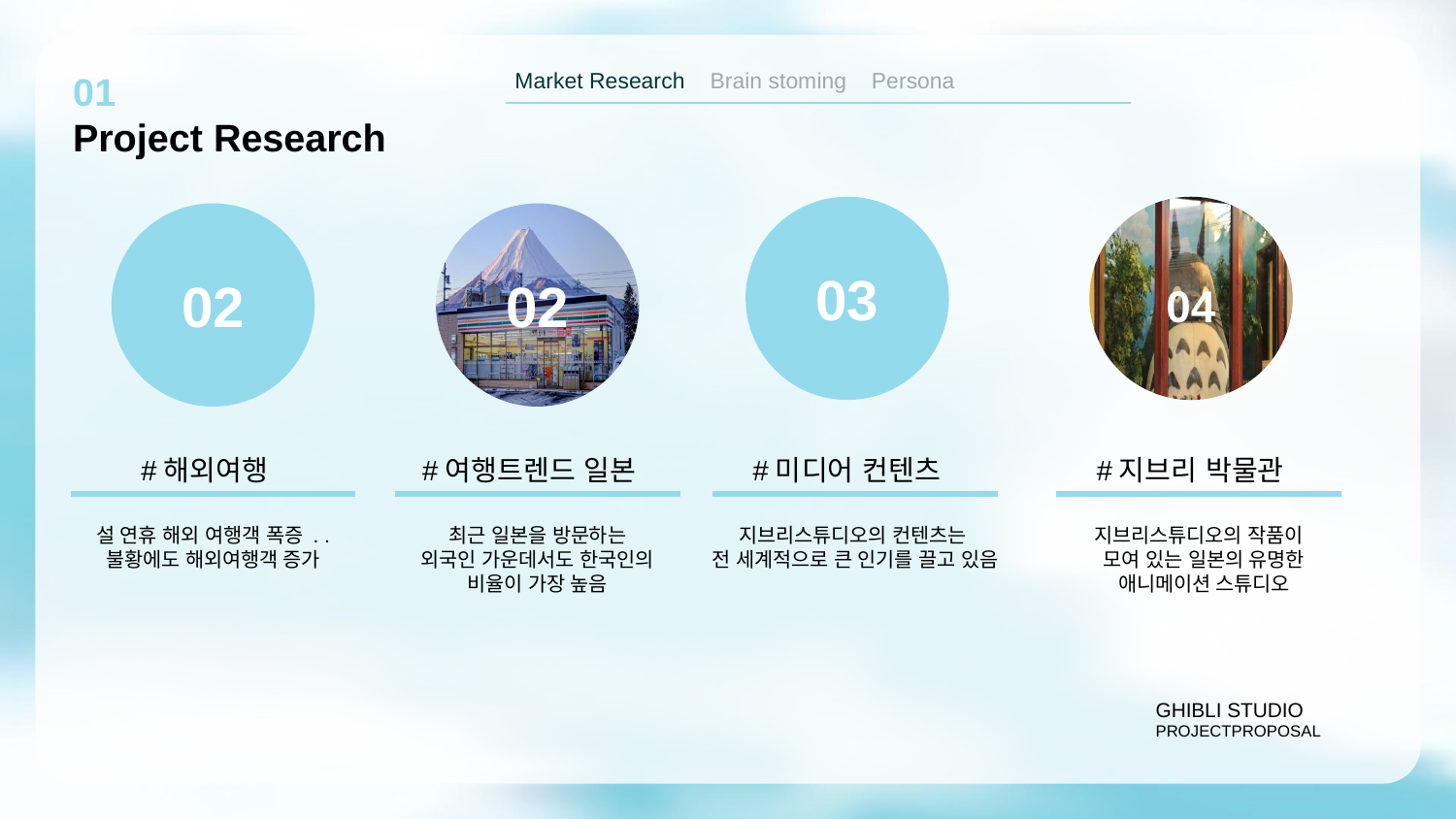

Market Research    Brain stoming    Persona
01
Project Research

03
02
02
04
#해외여행
#여행트렌드 일본
#미디어 컨텐츠
#지브리 박물관
설 연휴 해외 여행객 폭증 . .
불황에도 해외여행객 증가
최근 일본을 방문하는
외국인 가운데서도 한국인의
비율이 가장 높음
지브리스튜디오의 컨텐츠는
전 세계적으로 큰 인기를 끌고 있음
지브리스튜디오의 작품이
 모여 있는 일본의 유명한
 애니메이션 스튜디오
GHIBLI STUDIO
PROJECTPROPOSAL